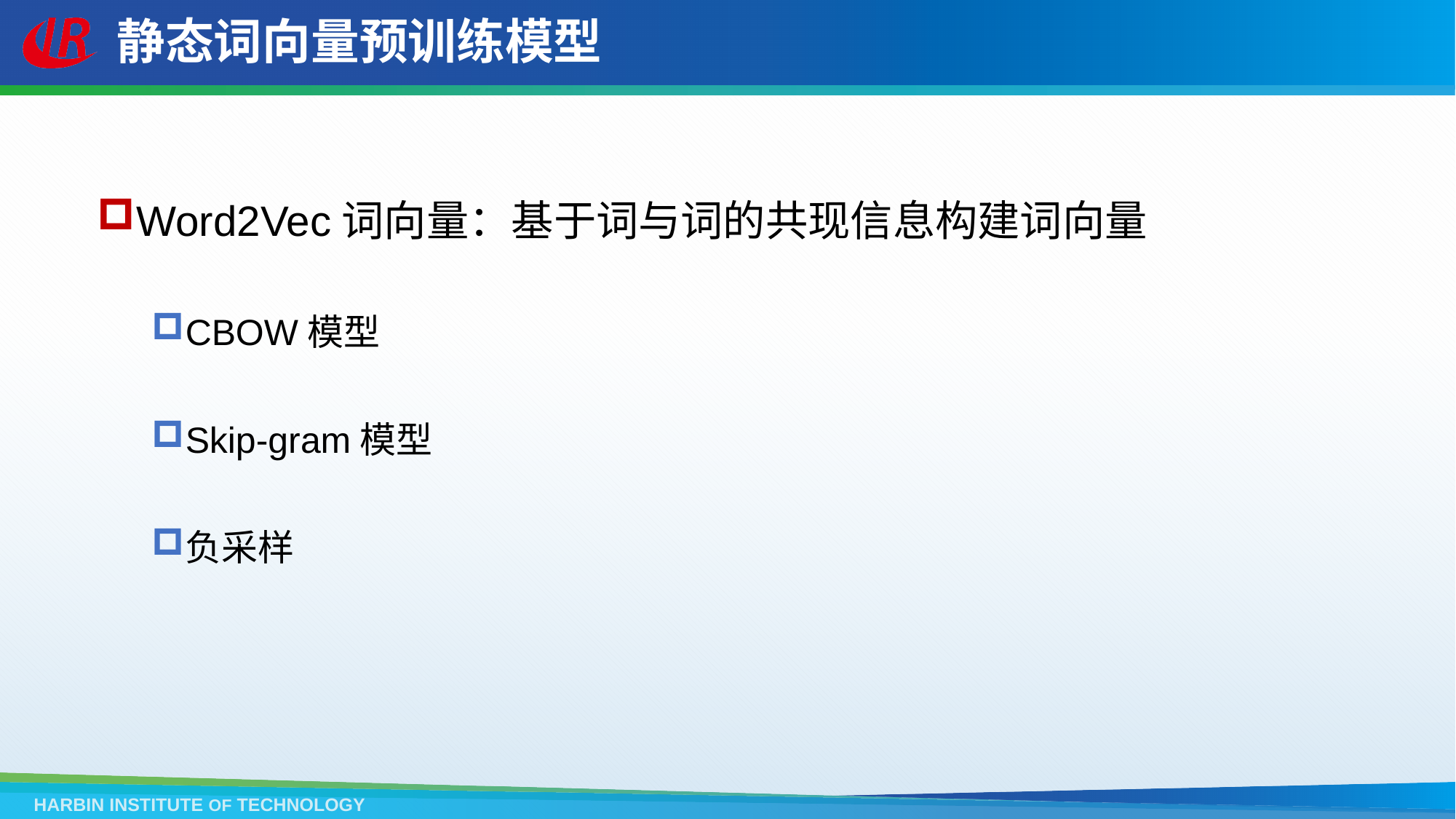

# 静态词向量预训练模型

Word2Vec词向量：基于词与词的共现信息构建词向量

CBOW模型

Skip-gram模型

负采样

10
HARBIN INSTITUTE OF TECHNOLOGY